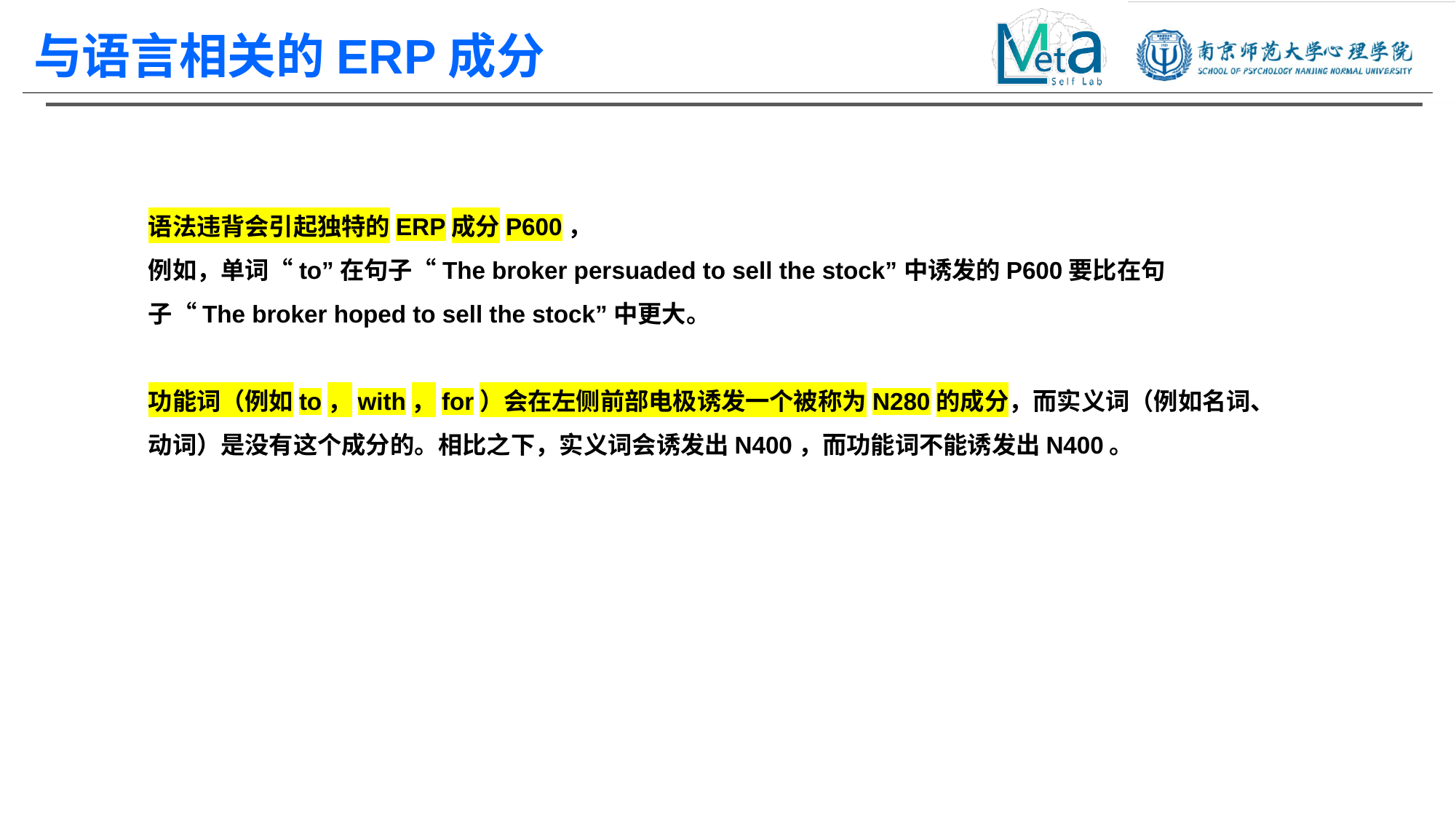

与语言相关的ERP成分
语法违背会引起独特的ERP成分P600，
例如，单词“to”在句子“The broker persuaded to sell the stock”中诱发的P600要比在句子“The broker hoped to sell the stock”中更大。

功能词（例如to，with，for）会在左侧前部电极诱发一个被称为N280的成分，而实义词（例如名词、动词）是没有这个成分的。相比之下，实义词会诱发出N400，而功能词不能诱发出N400。